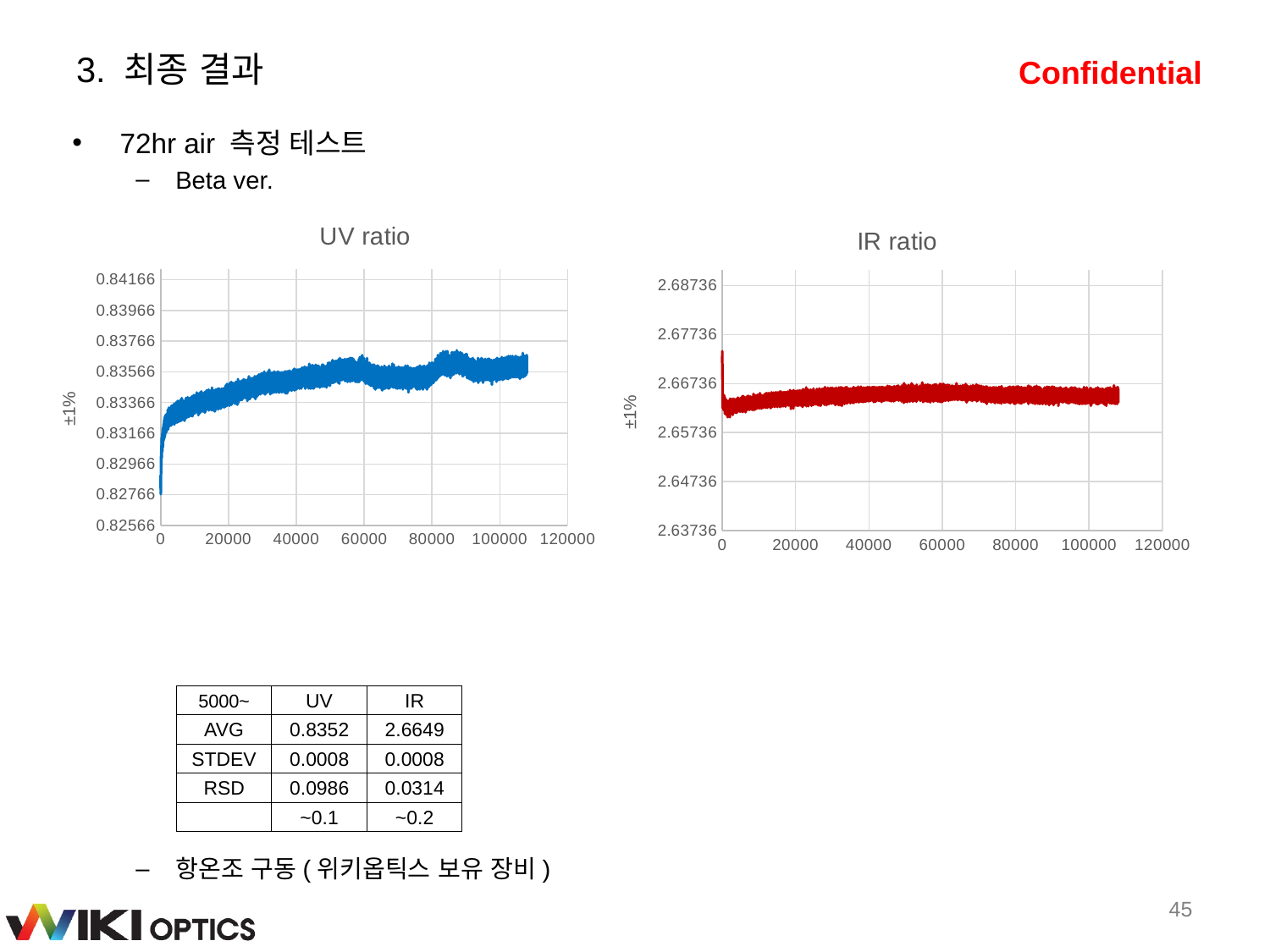

# 3. 최종 결과
72hr air 측정 테스트
Beta ver.

항온조 구동(위키옵틱스 보유 장비)

### Chart: UV ratio

| Category | UV |
|---|---|

### Chart: IR ratio

| Category | IR |
|---|---|
| 5000~ | UV | IR |
| --- | --- | --- |
| AVG | 0.8352 | 2.6649 |
| STDEV | 0.0008 | 0.0008 |
| RSD | 0.0986 | 0.0314 |
|  | ~0.1 | ~0.2 |
45